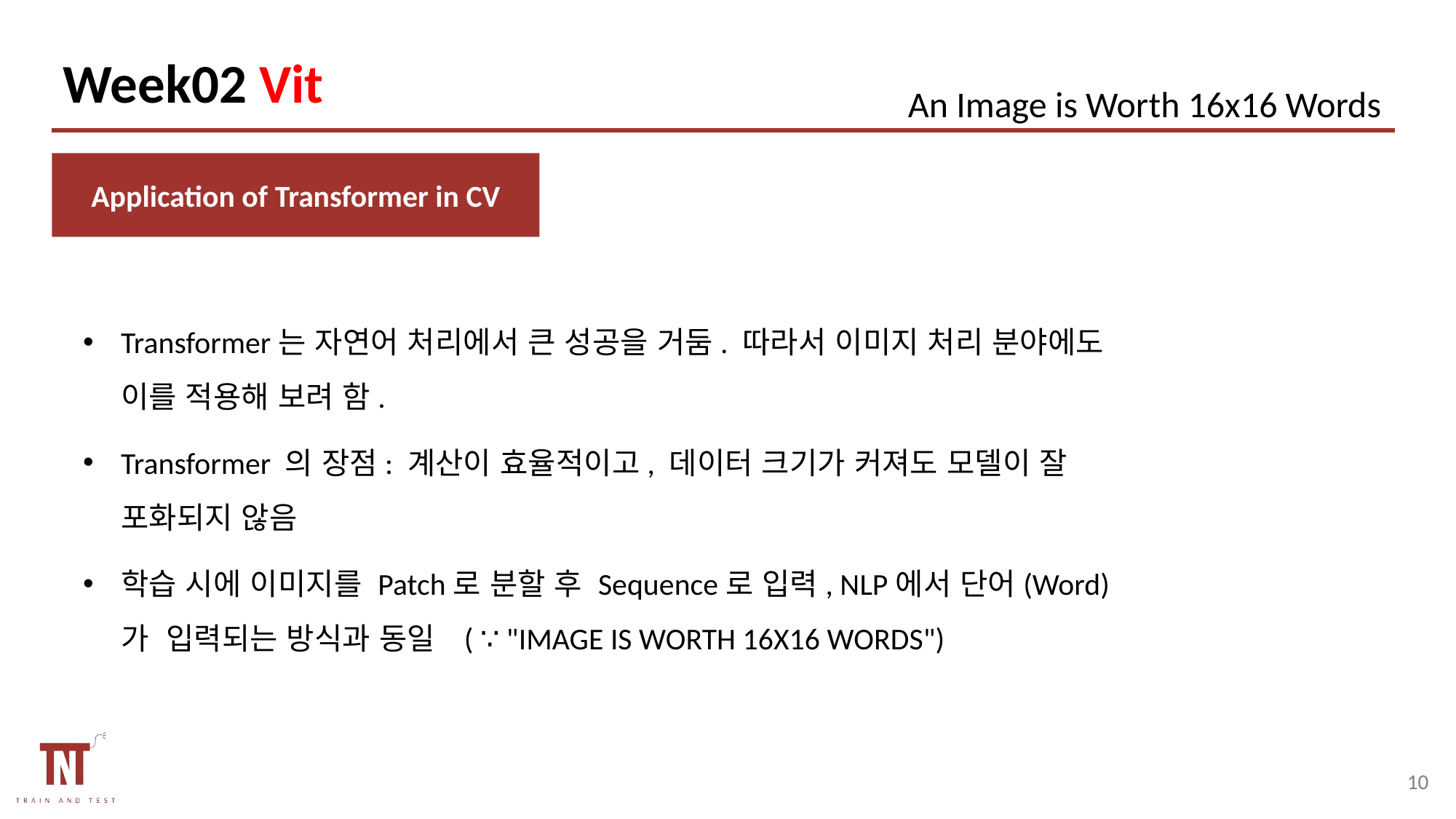

# Week02 Vit
An Image is Worth 16x16 Words
Application of Transformer in CV
Transformer는 자연어 처리에서 큰 성공을 거둠. 따라서 이미지 처리 분야에도 이를 적용해 보려 함.
Transformer 의 장점: 계산이 효율적이고, 데이터 크기가 커져도 모델이 잘 포화되지 않음
학습 시에 이미지를 Patch로 분할 후 Sequence로 입력, NLP에서 단어(Word)가  입력되는 방식과 동일	 ( ∵ "IMAGE IS WORTH 16X16 WORDS")

10